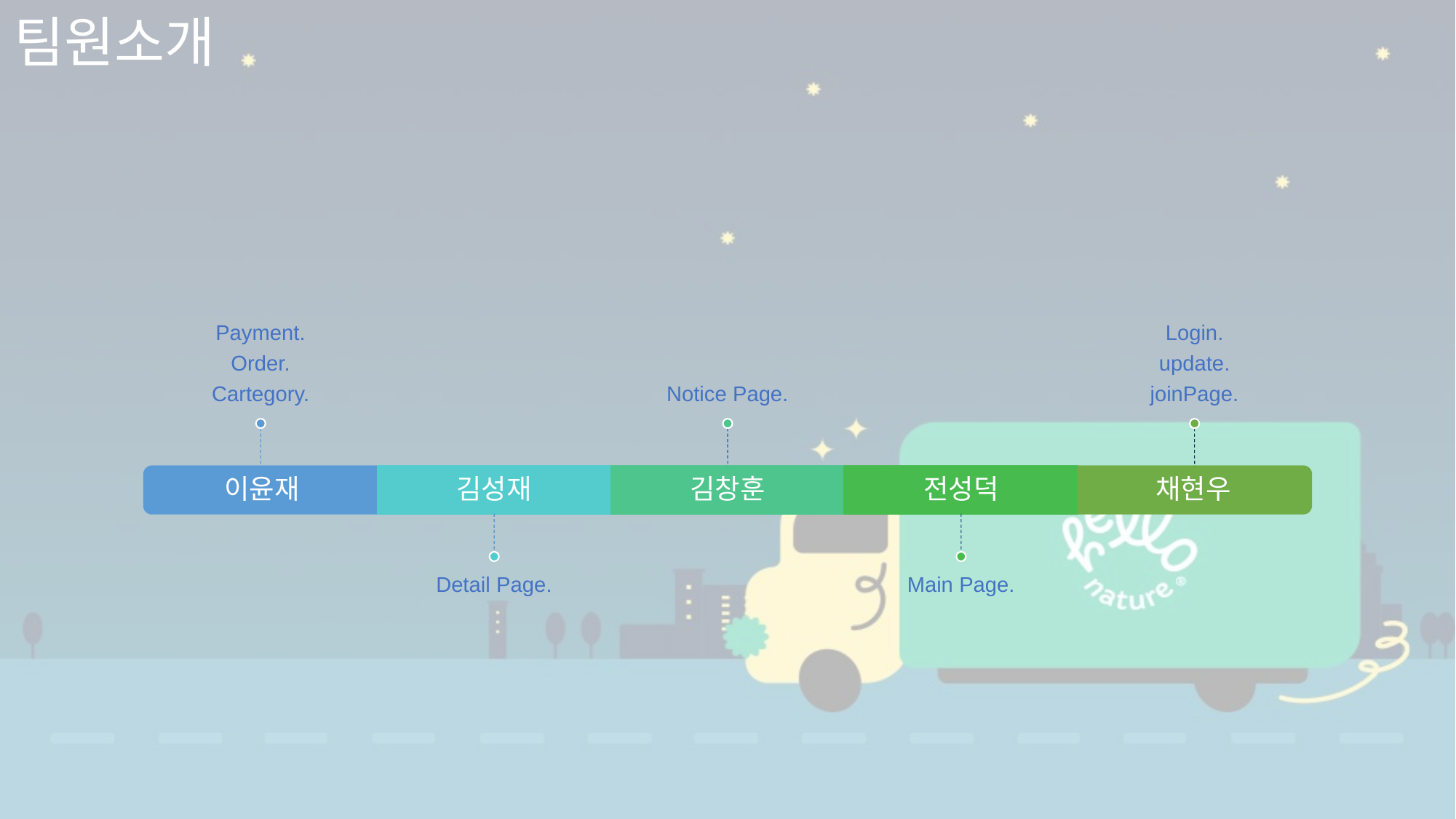

팀원소개

Payment.
Order.
Cartegory.

Notice Page.

Login.
update.
joinPage.

김성재

김창훈

전성덕
이윤재
채현우

Detail Page.

Main Page.